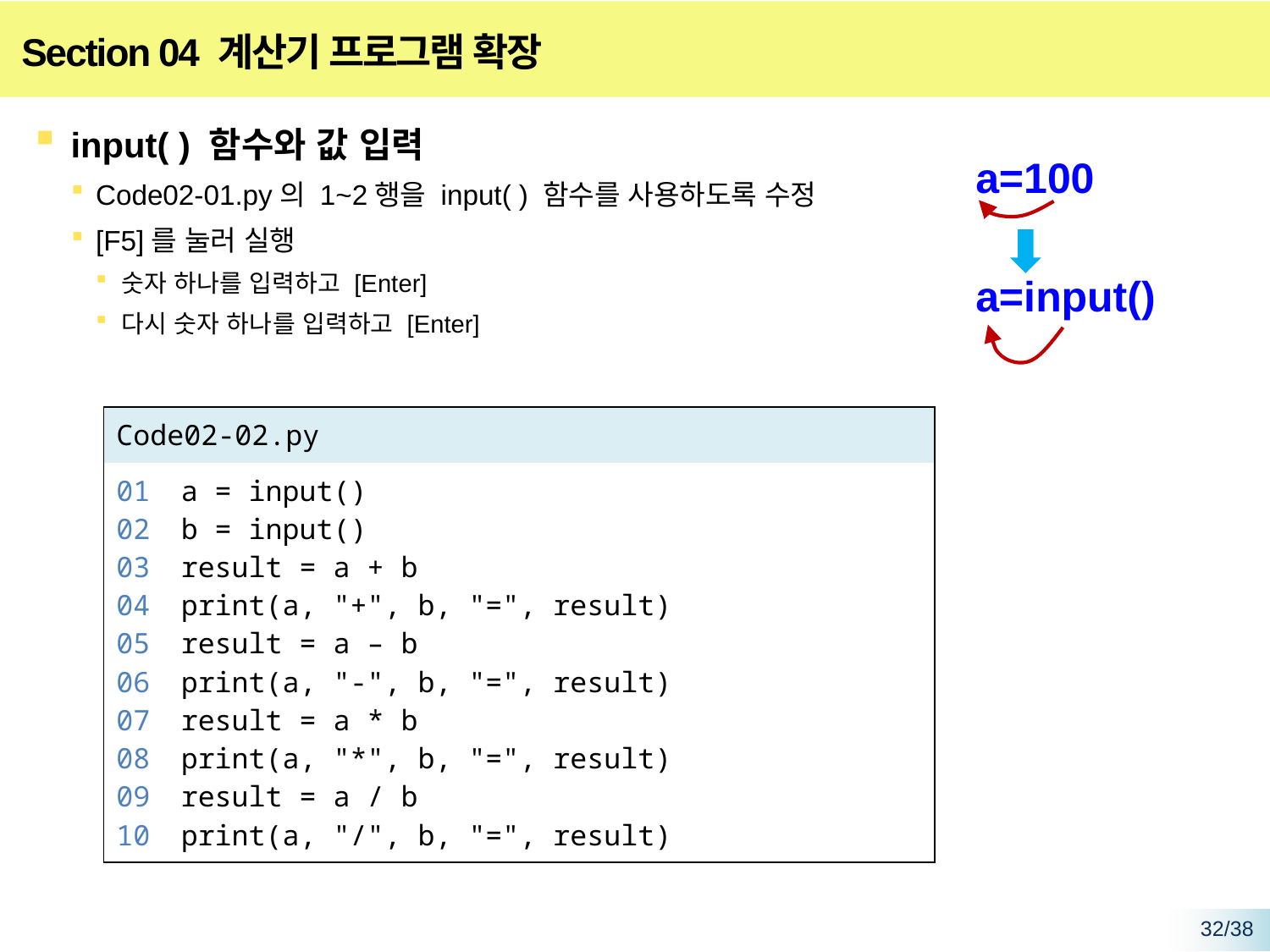

# Section 04 계산기 프로그램 확장
input( ) 함수와 값 입력
Code02-01.py의 1~2행을 input( ) 함수를 사용하도록 수정
[F5]를 눌러 실행
숫자 하나를 입력하고 [Enter]
다시 숫자 하나를 입력하고 [Enter]
a=100

a=input()

| Code02-02.py |  |
| --- | --- |
| 01 02 03 04 05 06 07 08 09 10 | a = input() b = input() result = a + b print(a, "+", b, "=", result) result = a – b print(a, "-", b, "=", result) result = a \* b print(a, "\*", b, "=", result) result = a / b print(a, "/", b, "=", result) |